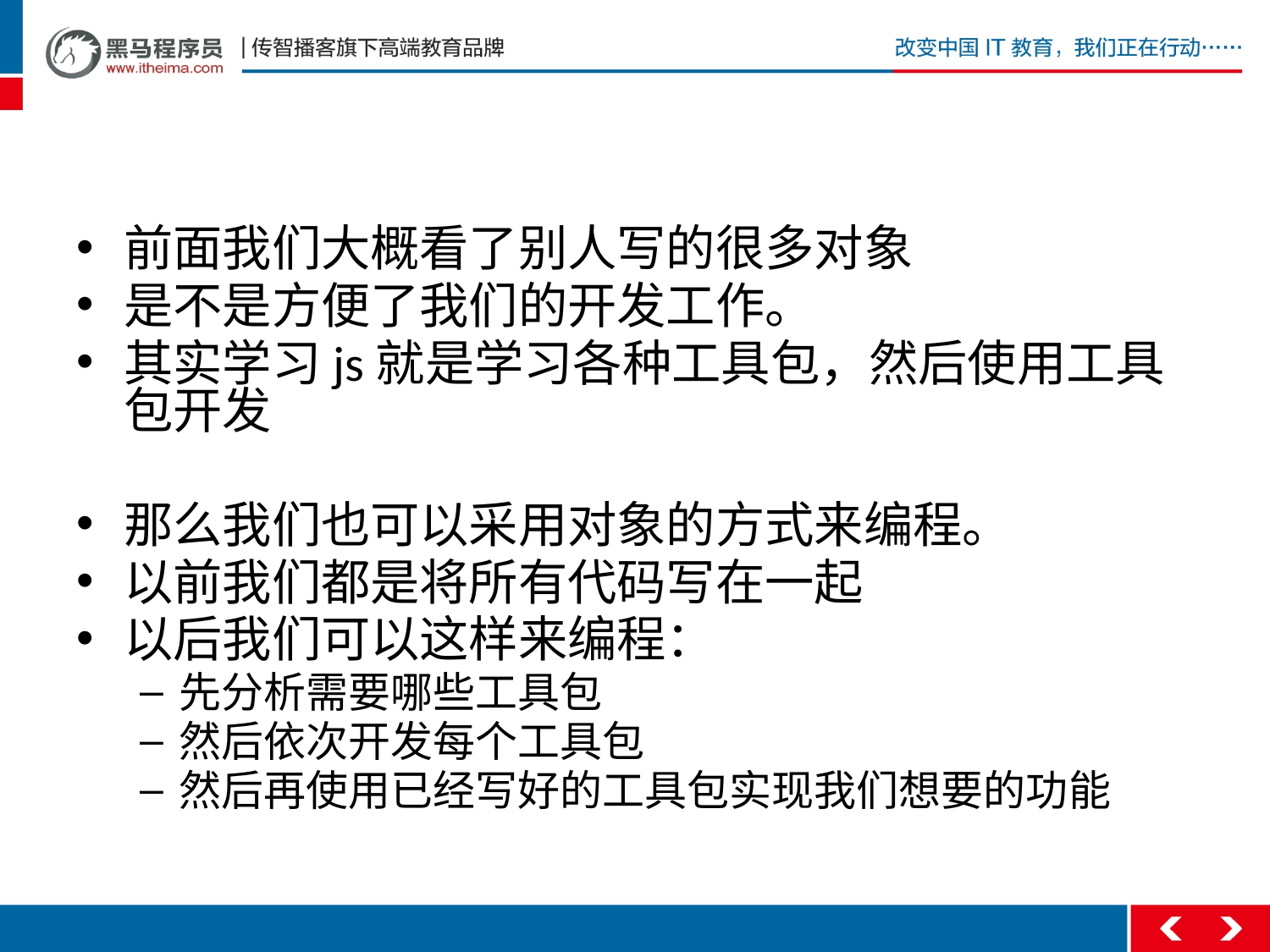

#
前面我们大概看了别人写的很多对象
是不是方便了我们的开发工作。
其实学习js就是学习各种工具包，然后使用工具包开发

那么我们也可以采用对象的方式来编程。
以前我们都是将所有代码写在一起
以后我们可以这样来编程：
先分析需要哪些工具包
然后依次开发每个工具包
然后再使用已经写好的工具包实现我们想要的功能